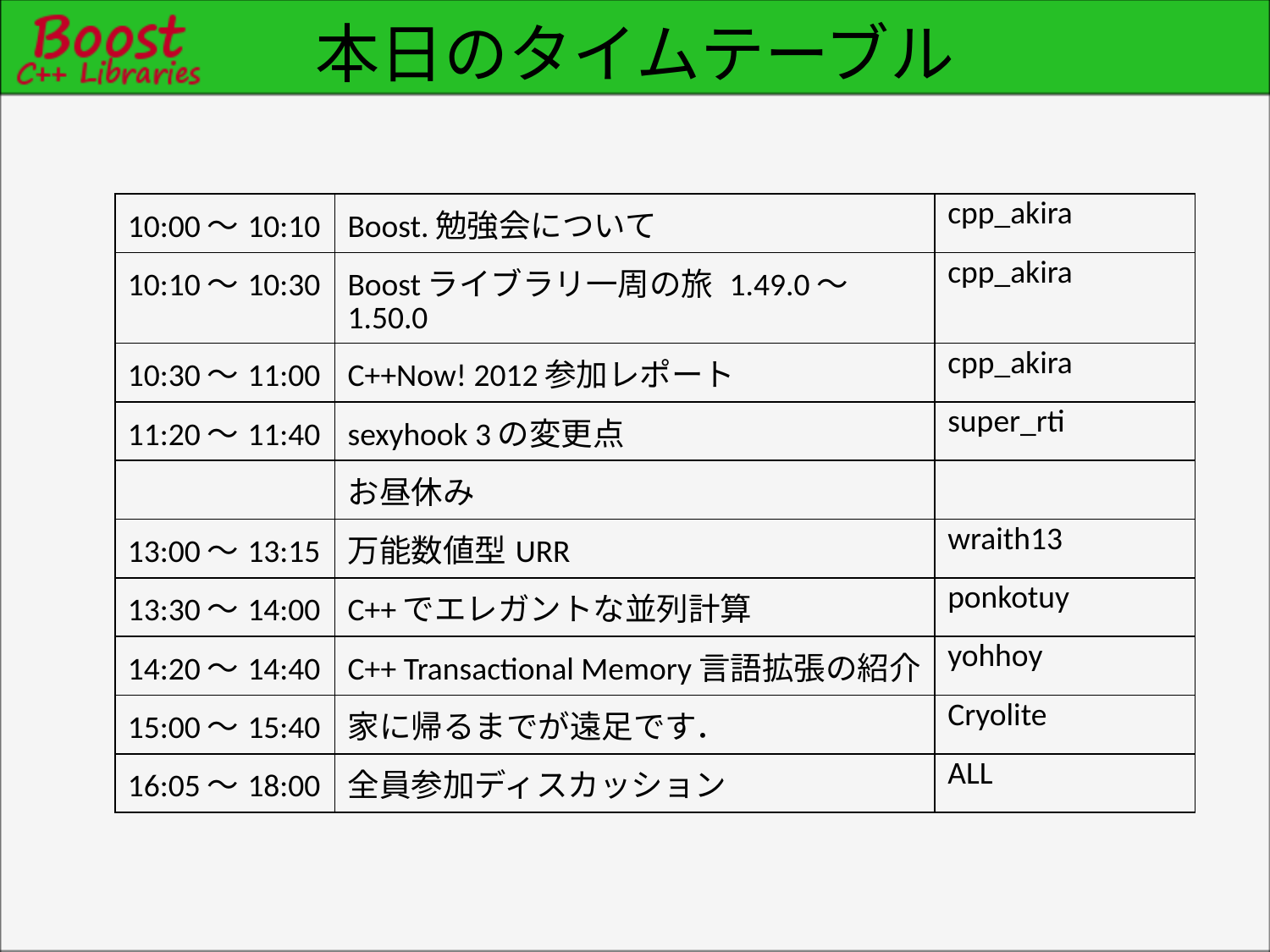

# 本日のタイムテーブル
| 10:00～10:10 | Boost.勉強会について | cpp\_akira |
| --- | --- | --- |
| 10:10～10:30 | Boostライブラリ一周の旅 1.49.0～1.50.0 | cpp\_akira |
| 10:30～11:00 | C++Now! 2012参加レポート | cpp\_akira |
| 11:20～11:40 | sexyhook 3の変更点 | super\_rti |
|  | お昼休み |  |
| 13:00～13:15 | 万能数値型URR | wraith13 |
| 13:30～14:00 | C++でエレガントな並列計算 | ponkotuy |
| 14:20～14:40 | C++ Transactional Memory言語拡張の紹介 | yohhoy |
| 15:00～15:40 | 家に帰るまでが遠足です． | Cryolite |
| 16:05～18:00 | 全員参加ディスカッション | ALL |